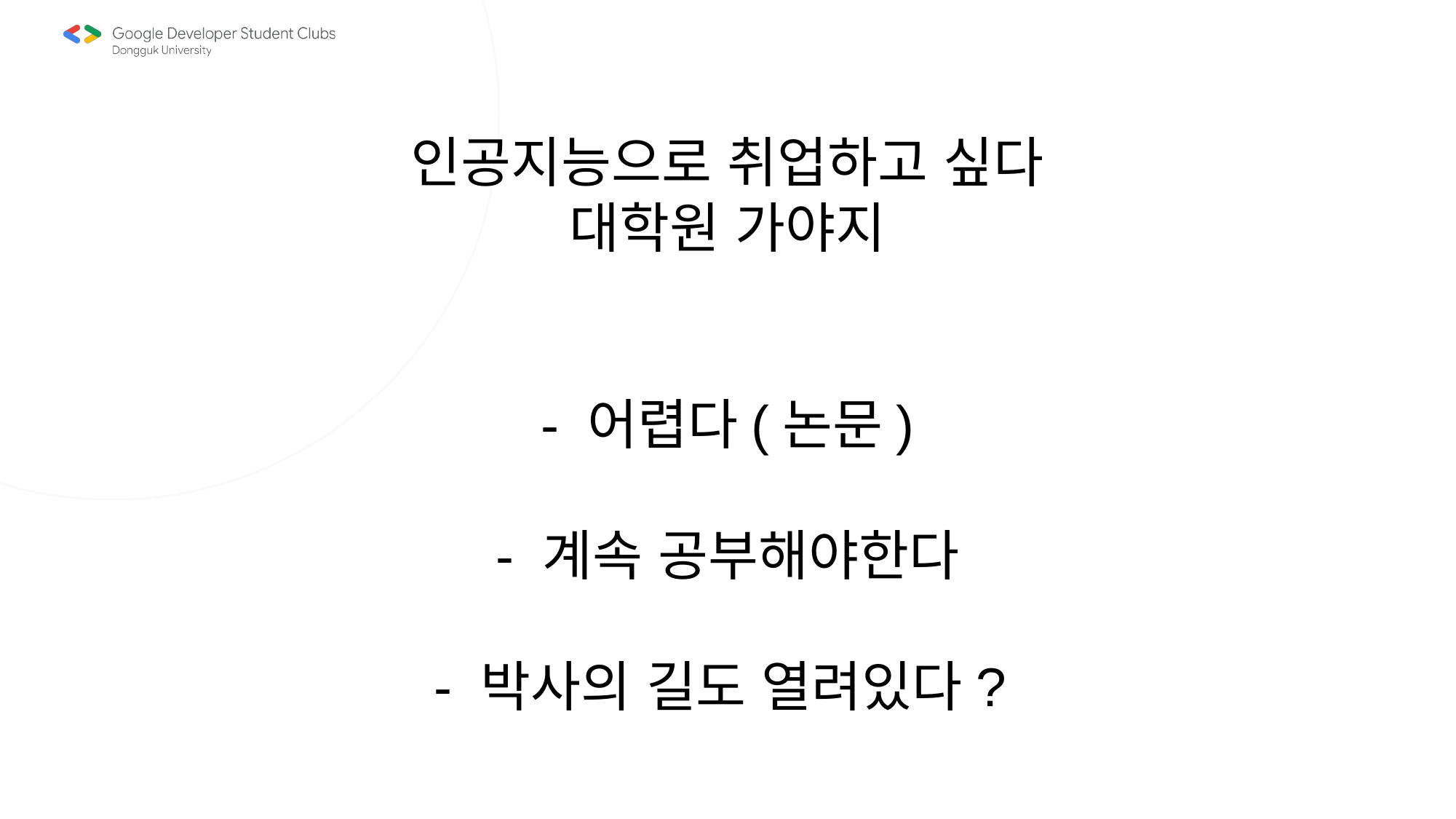

인공지능으로 취업하고 싶다
대학원 가야지

- 어렵다(논문)

- 계속 공부해야한다

- 박사의 길도 열려있다?